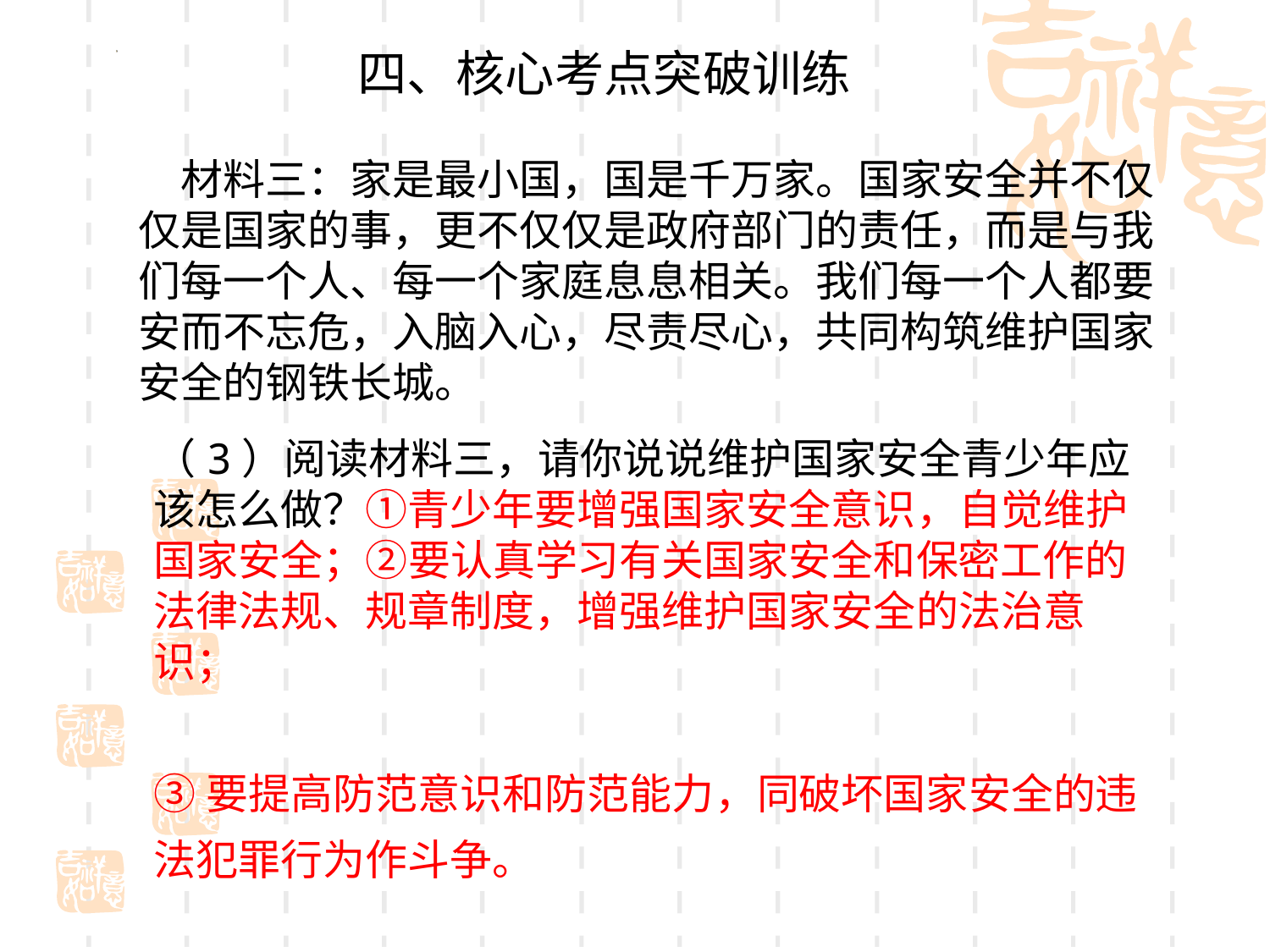

四、核心考点突破训练
材料三：家是最小国，国是千万家。国家安全并不仅仅是国家的事，更不仅仅是政府部门的责任，而是与我们每一个人、每一个家庭息息相关。我们每一个人都要安而不忘危，入脑入心，尽责尽心，共同构筑维护国家安全的钢铁长城。
（3）阅读材料三，请你说说维护国家安全青少年应该怎么做？①青少年要增强国家安全意识，自觉维护国家安全；②要认真学习有关国家安全和保密工作的法律法规、规章制度，增强维护国家安全的法治意识；

③要提高防范意识和防范能力，同破坏国家安全的违法犯罪行为作斗争。